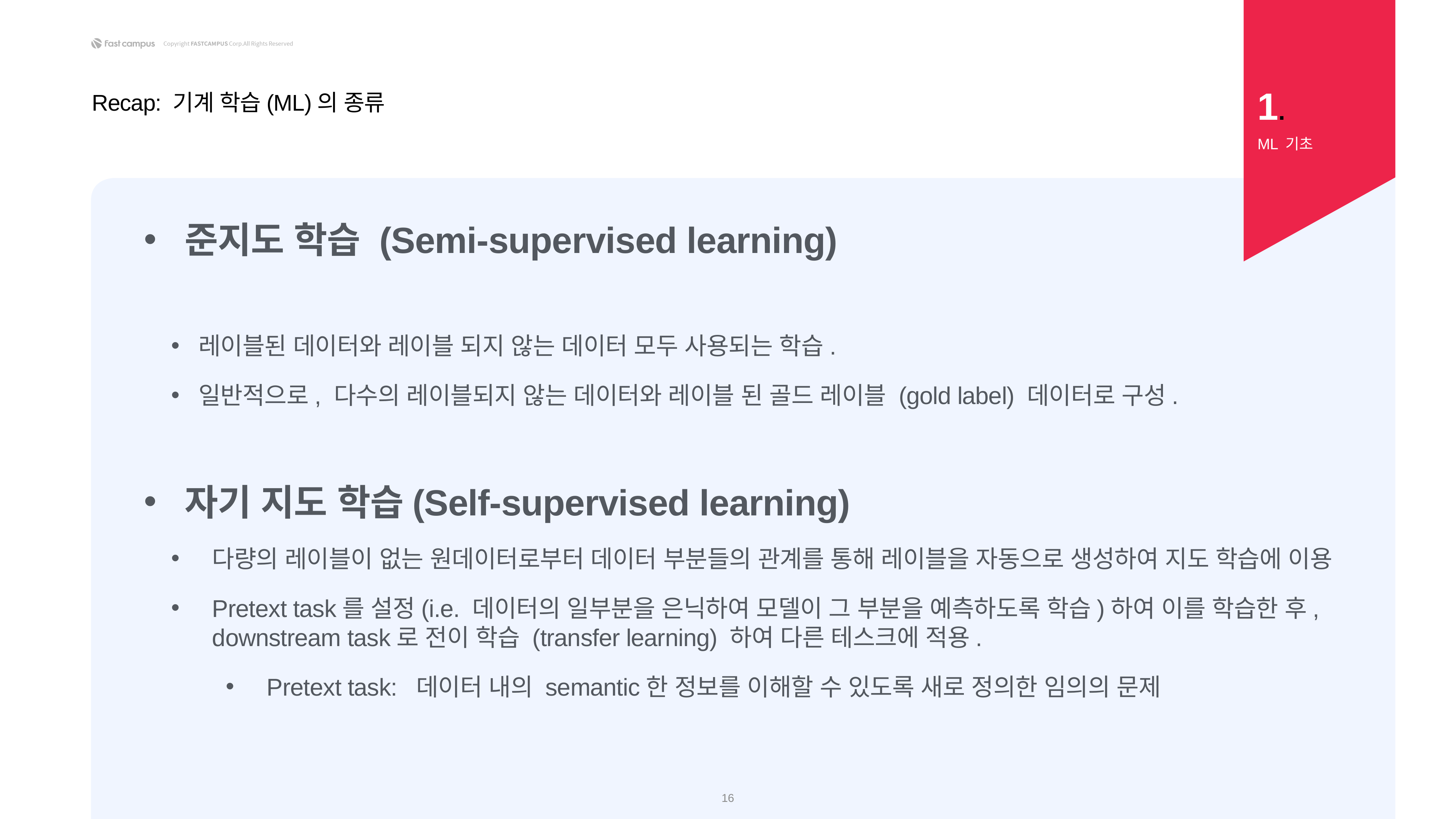

1.
Recap: 기계 학습(ML)의 종류
ML 기초
준지도 학습 (Semi-supervised learning)

레이블된 데이터와 레이블 되지 않는 데이터 모두 사용되는 학습.
일반적으로, 다수의 레이블되지 않는 데이터와 레이블 된 골드 레이블 (gold label) 데이터로 구성.

자기 지도 학습(Self-supervised learning)
다량의 레이블이 없는 원데이터로부터 데이터 부분들의 관계를 통해 레이블을 자동으로 생성하여 지도 학습에 이용
Pretext task를 설정(i.e. 데이터의 일부분을 은닉하여 모델이 그 부분을 예측하도록 학습)하여 이를 학습한 후, downstream task로 전이 학습 (transfer learning) 하여 다른 테스크에 적용.
Pretext task:  데이터 내의 semantic한 정보를 이해할 수 있도록 새로 정의한 임의의 문제

16